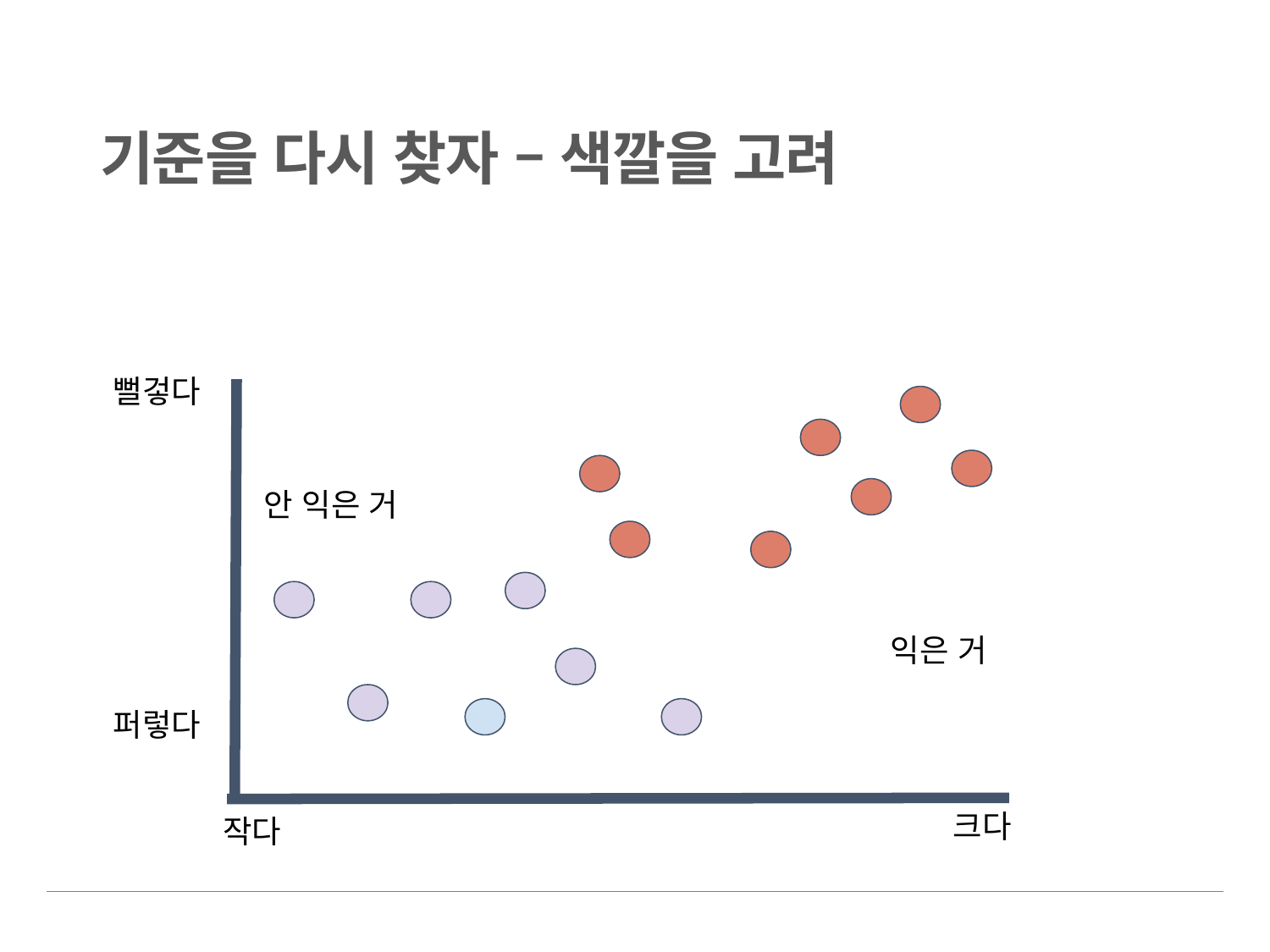

# 기준을 다시 찾자 – 색깔을 고려
뻘겋다

안 익은 거

익은 거

퍼렇다

크다
작다